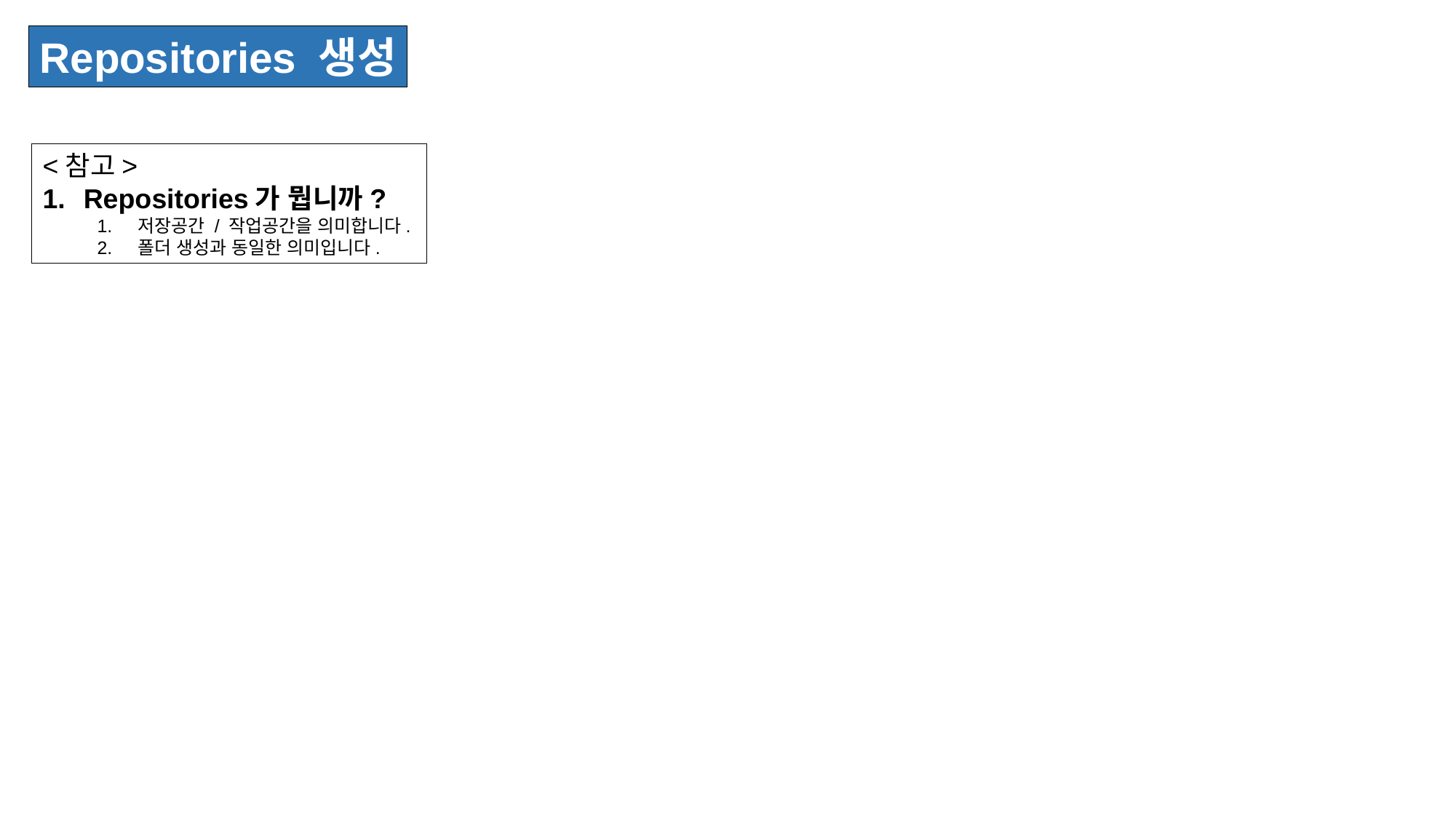

Repositories 생성
<참고>
Repositories가 뭡니까?
저장공간 / 작업공간을 의미합니다.
폴더 생성과 동일한 의미입니다.